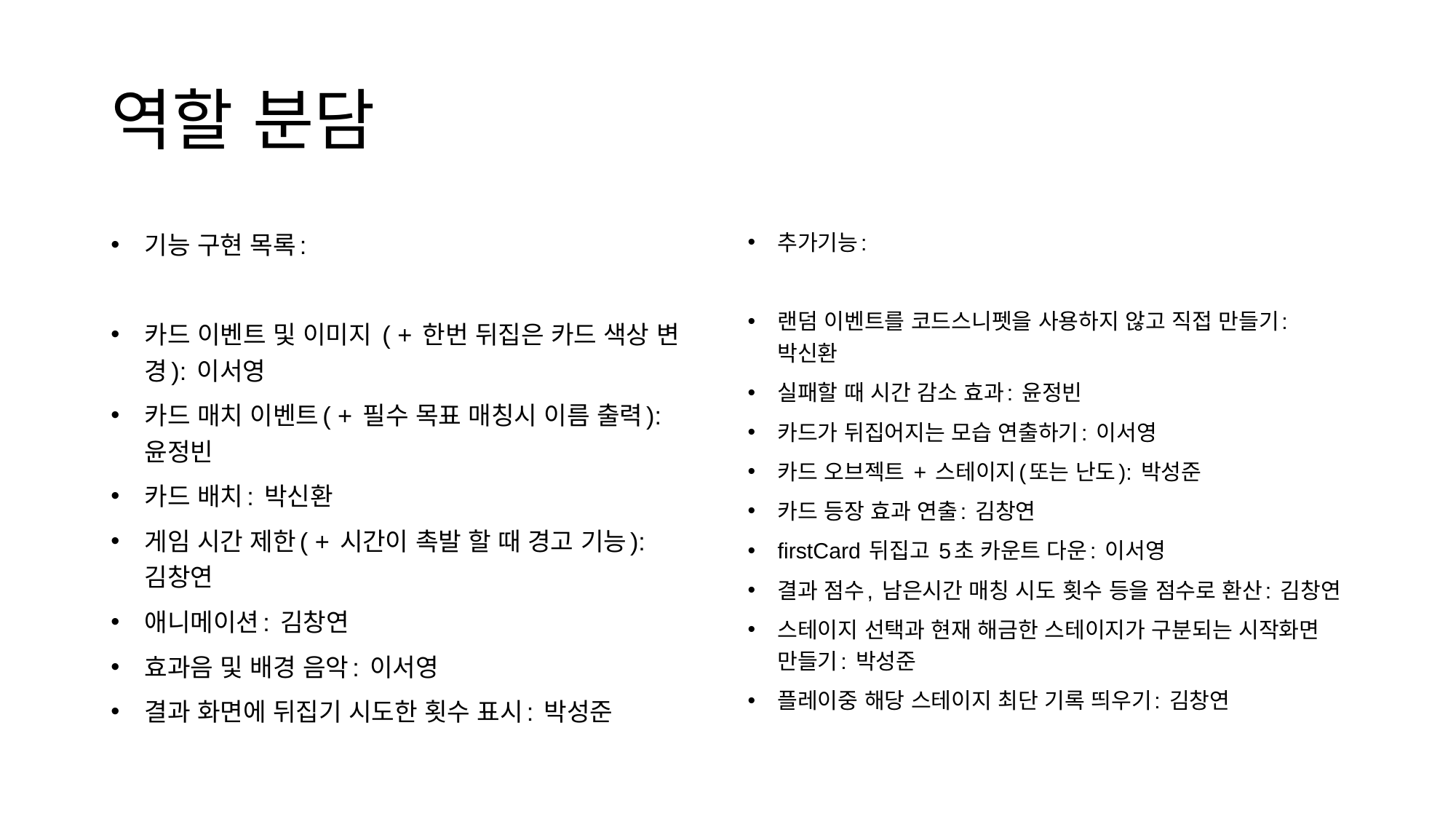

# 역할 분담
기능 구현 목록:

카드 이벤트 및 이미지 ( + 한번 뒤집은 카드 색상 변경): 이서영
카드 매치 이벤트( + 필수 목표 매칭시 이름 출력): 윤정빈
카드 배치: 박신환
게임 시간 제한( + 시간이 촉발 할 때 경고 기능): 김창연
애니메이션: 김창연
효과음 및 배경 음악: 이서영
결과 화면에 뒤집기 시도한 횟수 표시: 박성준

추가기능:

랜덤 이벤트를 코드스니펫을 사용하지 않고 직접 만들기: 박신환
실패할 때 시간 감소 효과: 윤정빈
카드가 뒤집어지는 모습 연출하기: 이서영
카드 오브젝트 + 스테이지(또는 난도): 박성준
카드 등장 효과 연출: 김창연
firstCard 뒤집고 5초 카운트 다운: 이서영
결과 점수, 남은시간 매칭 시도 횟수 등을 점수로 환산: 김창연
스테이지 선택과 현재 해금한 스테이지가 구분되는 시작화면 만들기: 박성준
플레이중 해당 스테이지 최단 기록 띄우기: 김창연